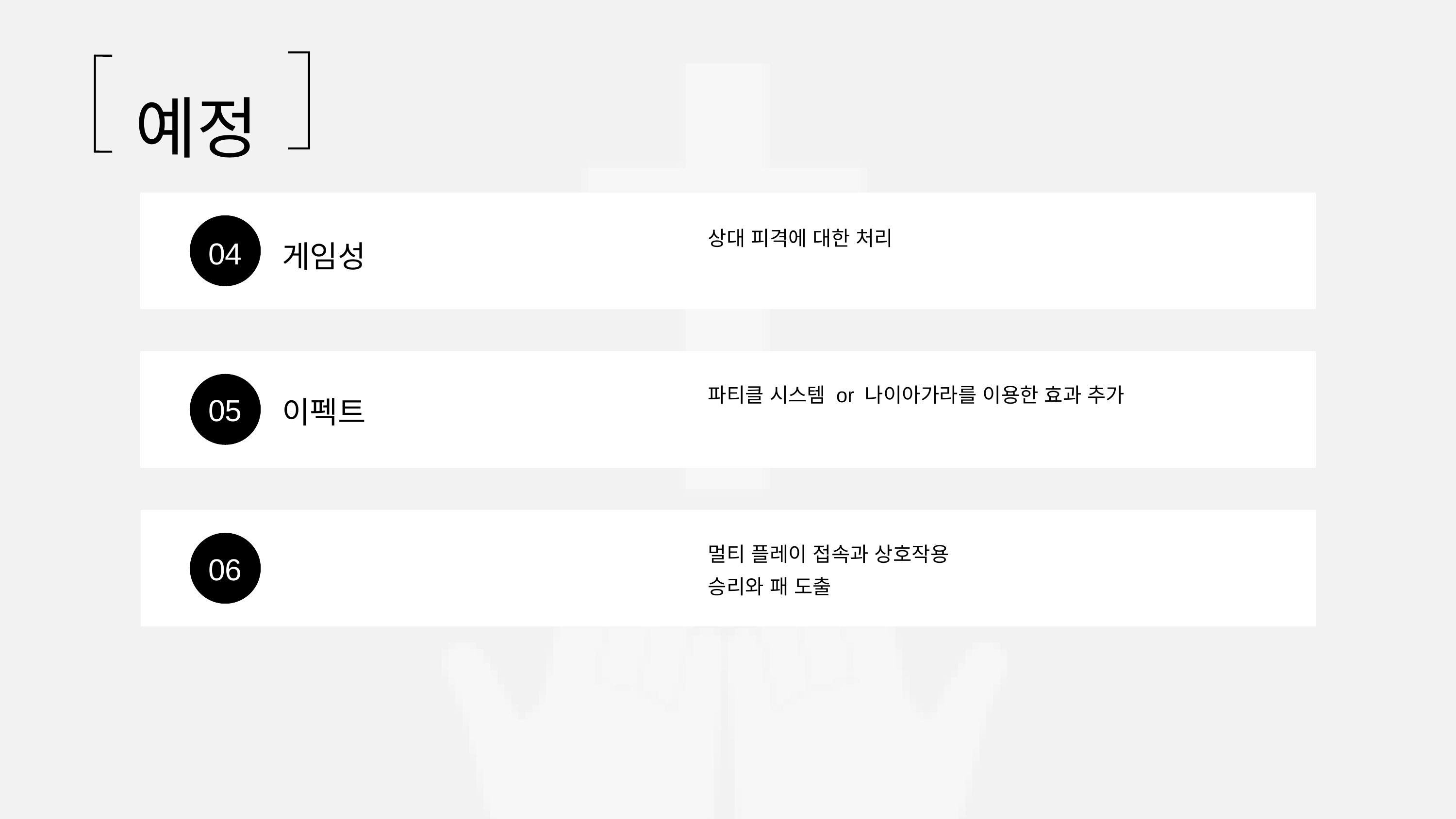

예정

상대 피격에 대한 처리
게임성
04

파티클 시스템 or 나이아가라를 이용한 효과 추가
이펙트

05

멀티 플레이 접속과 상호작용
승리와 패 도출
06